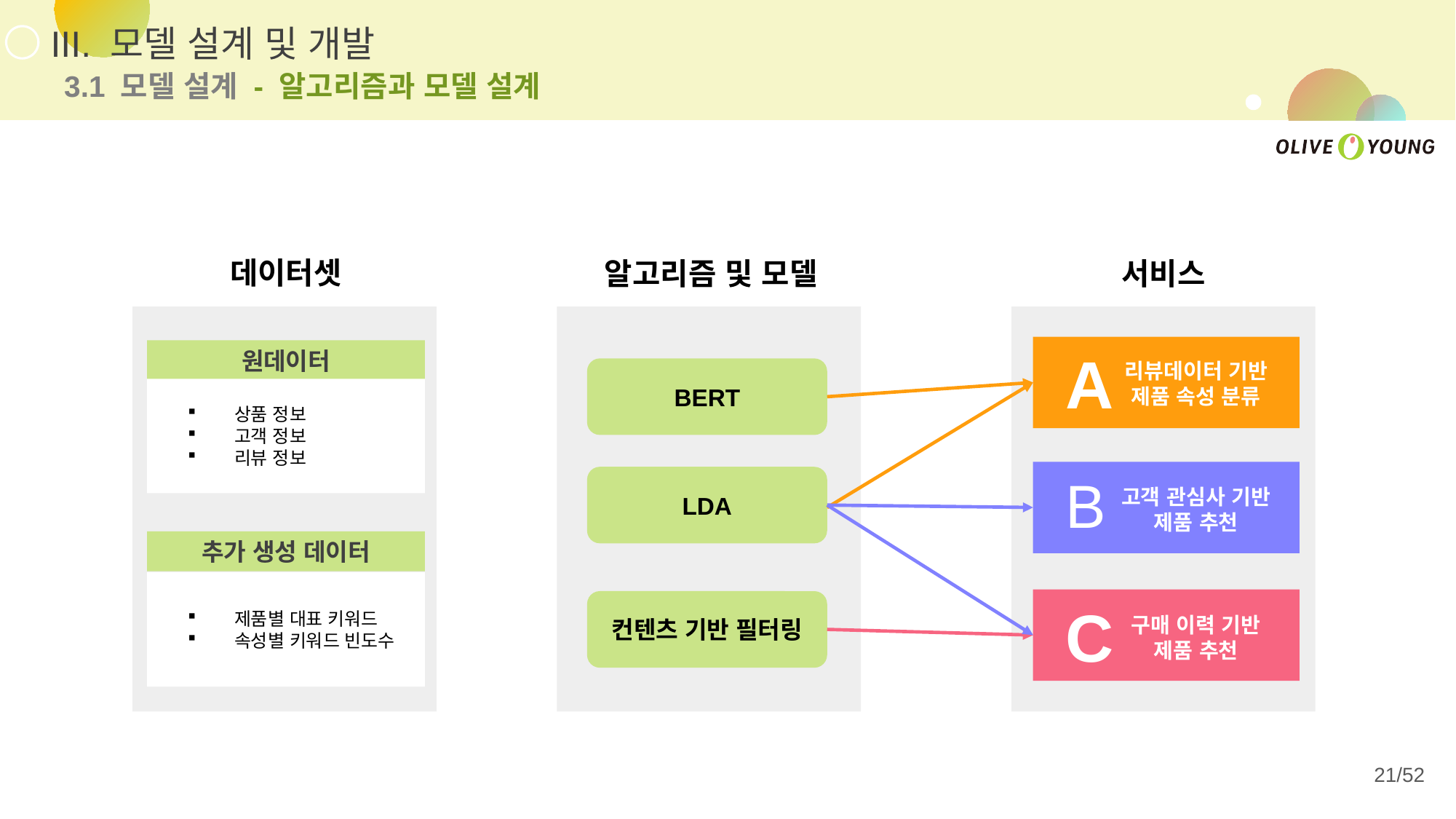

III. 모델 설계 및 개발
3.1 모델 설계 - 알고리즘과 모델 설계
데이터셋
서비스
알고리즘 및 모델

A
원데이터
리뷰데이터 기반 제품 속성 분류
BERT
상품 정보
고객 정보
리뷰 정보

B
LDA
고객 관심사 기반
제품 추천
추가 생성 데이터
제품별 대표 키워드
속성별 키워드 빈도수

C
컨텐츠 기반 필터링
구매 이력 기반
제품 추천
21/52